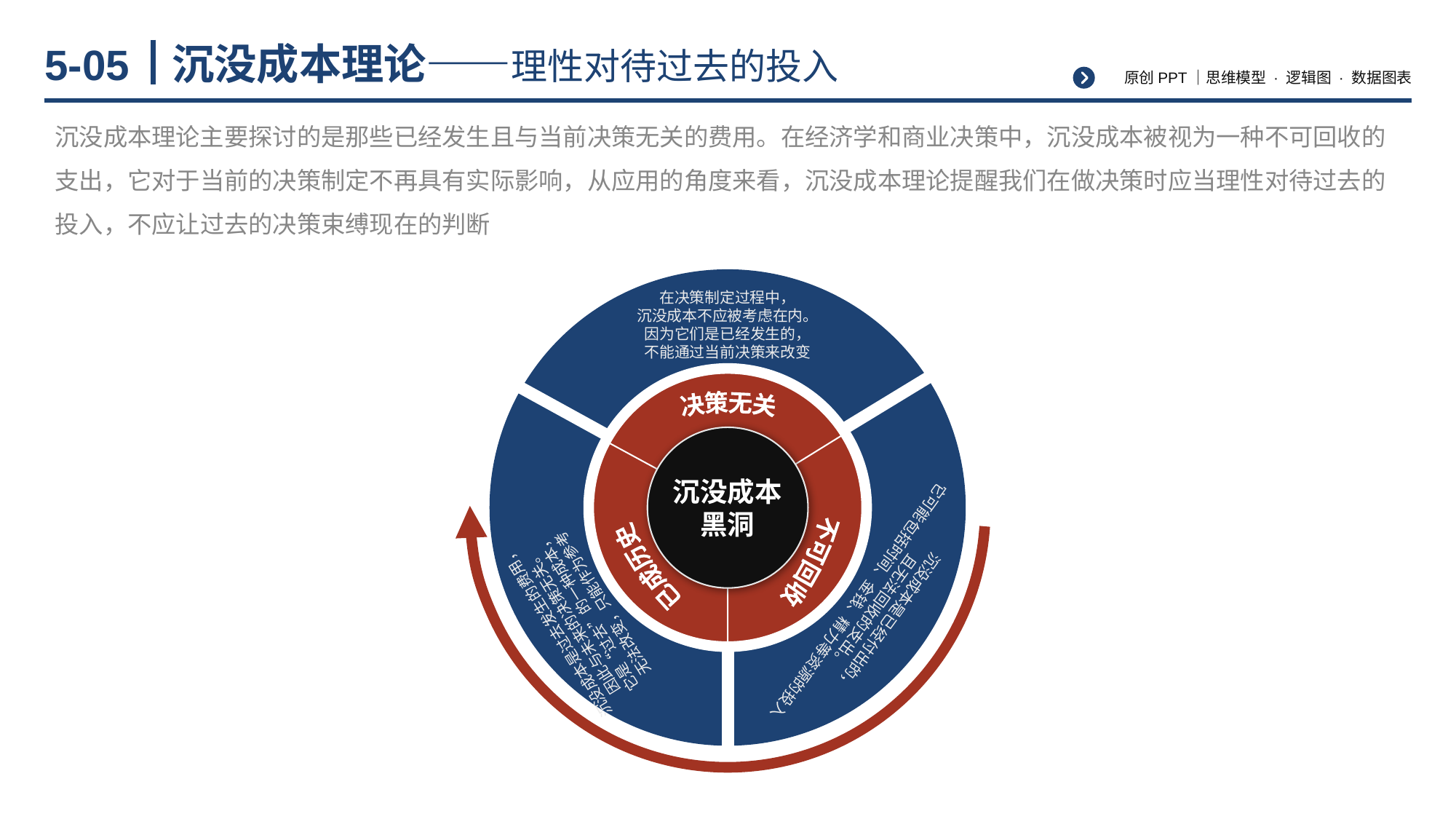

# 沉没成本理论——理性对待过去的投入
5-05
沉没成本理论主要探讨的是那些已经发生且与当前决策无关的费用。在经济学和商业决策中，沉没成本被视为一种不可回收的支出，它对于当前的决策制定不再具有实际影响，从应用的角度来看，沉没成本理论提醒我们在做决策时应当理性对待过去的投入，不应让过去的决策束缚现在的判断

决策无关

沉没成本
黑洞
已成历史
不可回收
在决策制定过程中，
沉没成本不应被考虑在内。
因为它们是已经发生的，
不能通过当前决策来改变
沉没成本是过去发生的费用，
因此与未来的决策无关。
它是“过去”的一种成本，
无法改变，只能作为参考
沉没成本是已经付出的，
且无法回收的支出。
它可能包括时间、金钱、精力等资源的投入